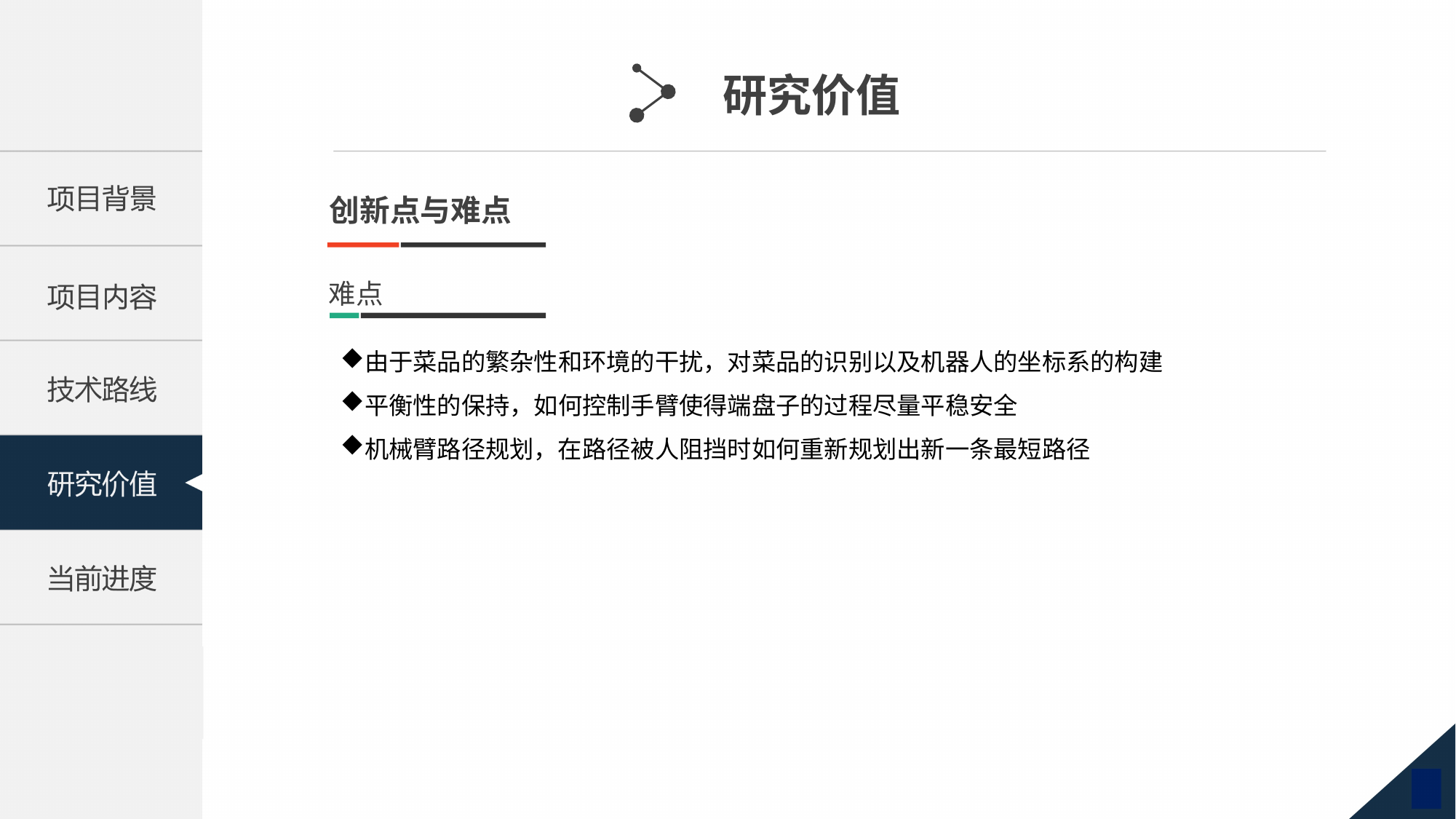

研究价值
创新点与难点

难点

由于菜品的繁杂性和环境的干扰，对菜品的识别以及机器人的坐标系的构建

平衡性的保持，如何控制手臂使得端盘子的过程尽量平稳安全

机械臂路径规划，在路径被人阻挡时如何重新规划出新一条最短路径